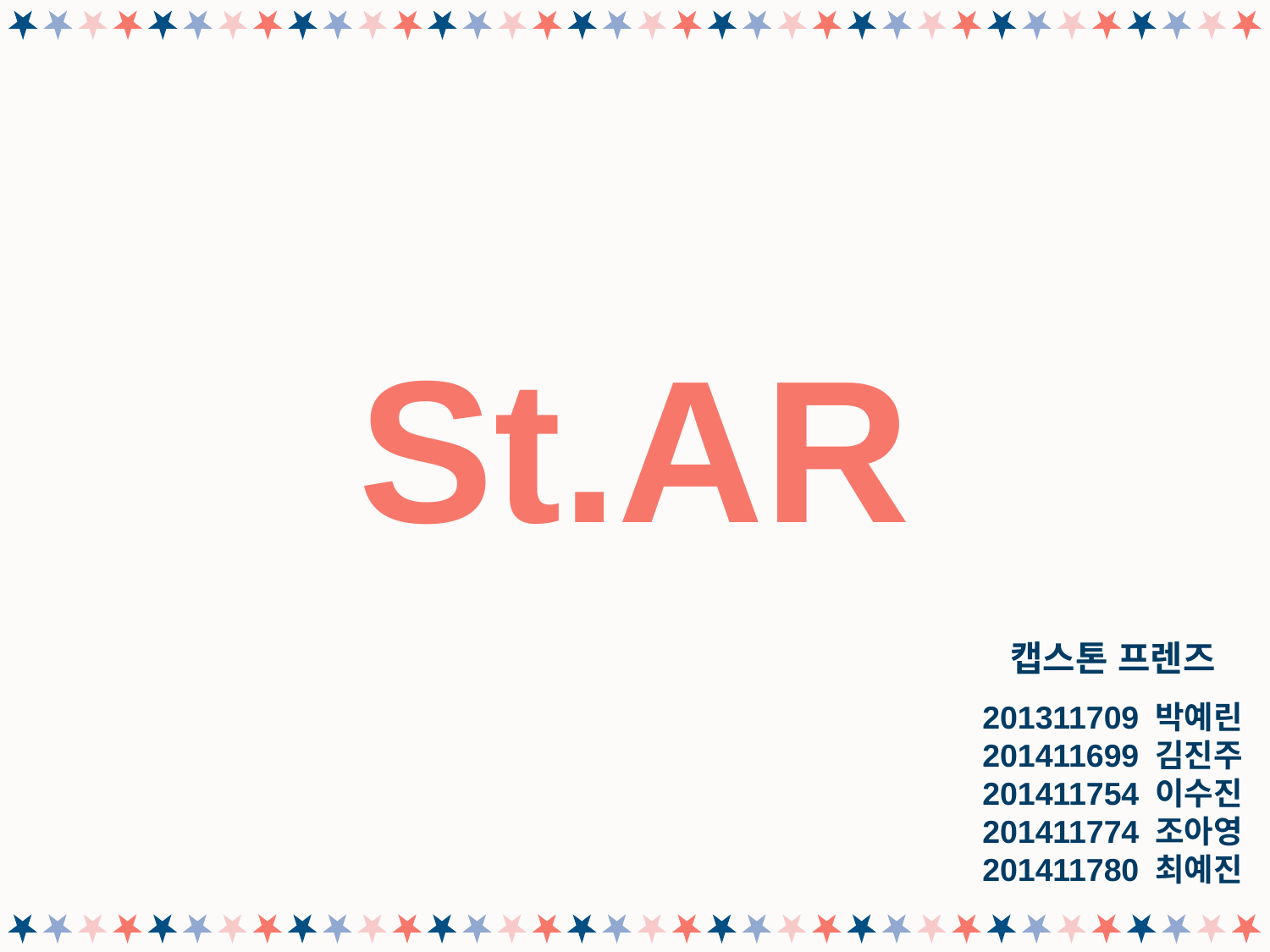

St.AR
캡스톤 프렌즈

201311709 박예린
201411699 김진주
201411754 이수진
201411774 조아영
201411780 최예진